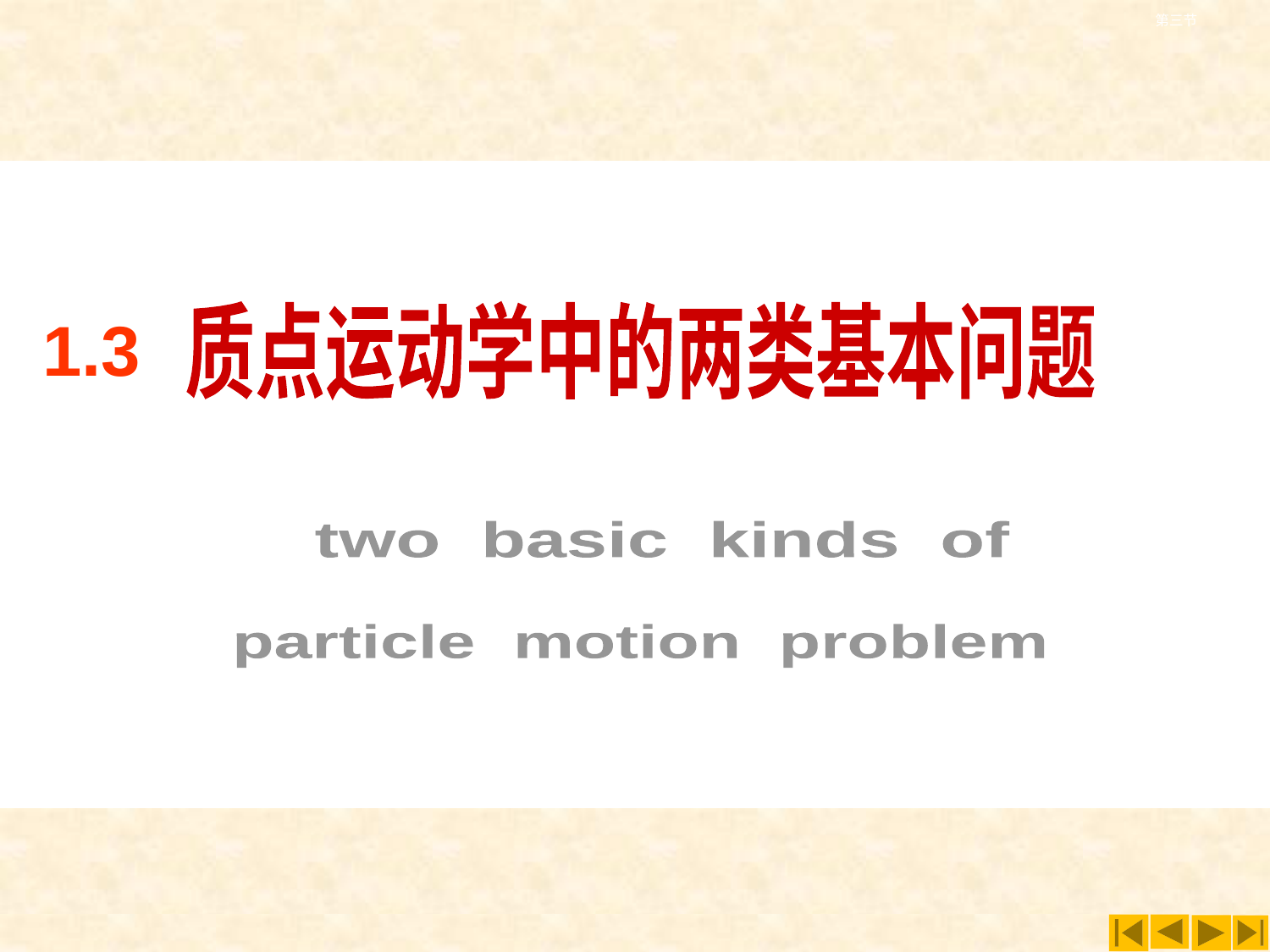

第三节
1.3
质点运动学中的两类基本问题
two  basic  kinds  of
particle  motion  problem